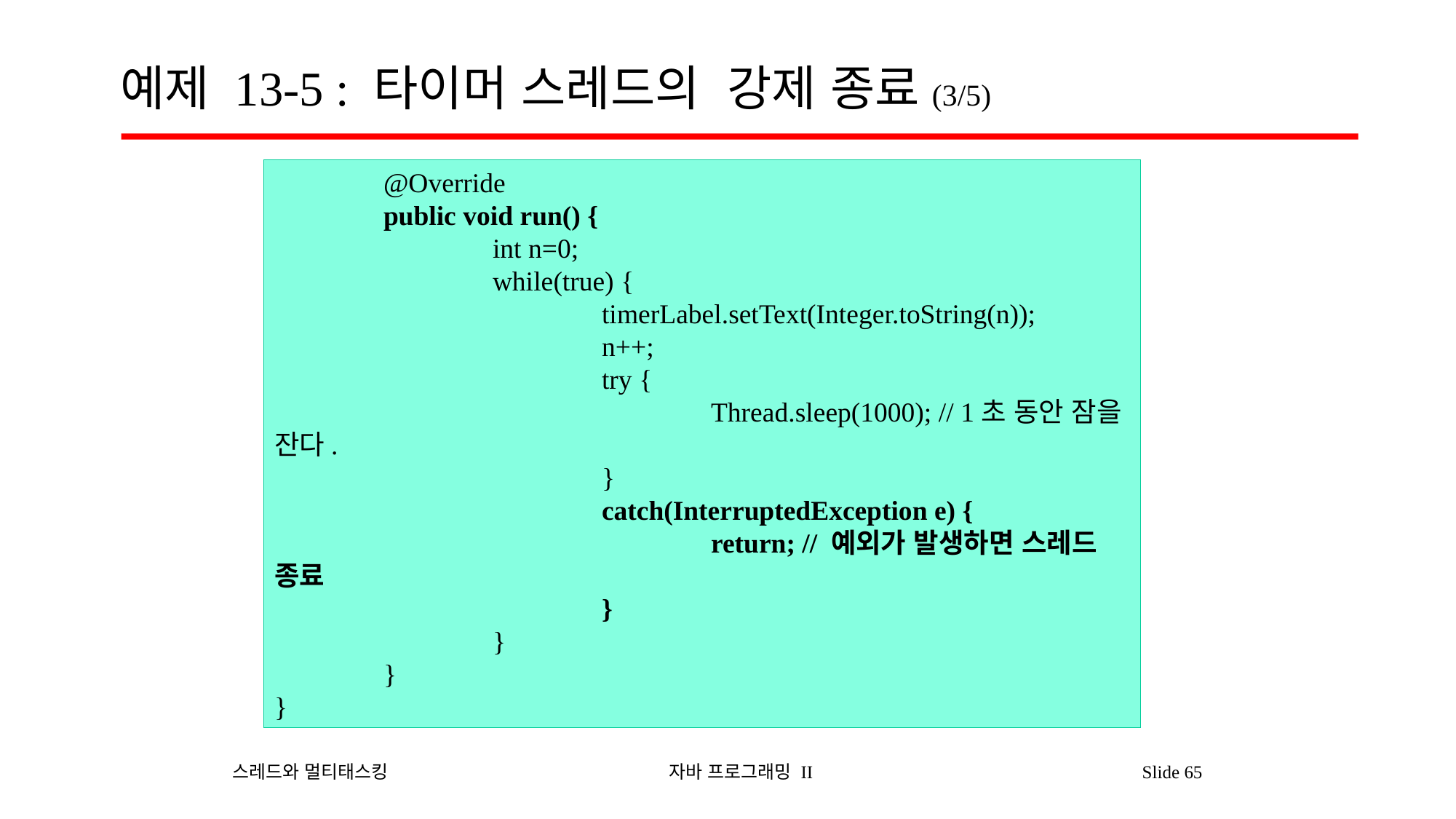

# 예제 13-5 : 타이머 스레드의  강제 종료(3/5)
	@Override
	public void run() {
		int n=0;
		while(true) {
			timerLabel.setText(Integer.toString(n));
			n++;
			try {
				Thread.sleep(1000); // 1초 동안 잠을 잔다.
			}
			catch(InterruptedException e) {
				return; // 예외가 발생하면 스레드 종료
			}
		}
	}
}